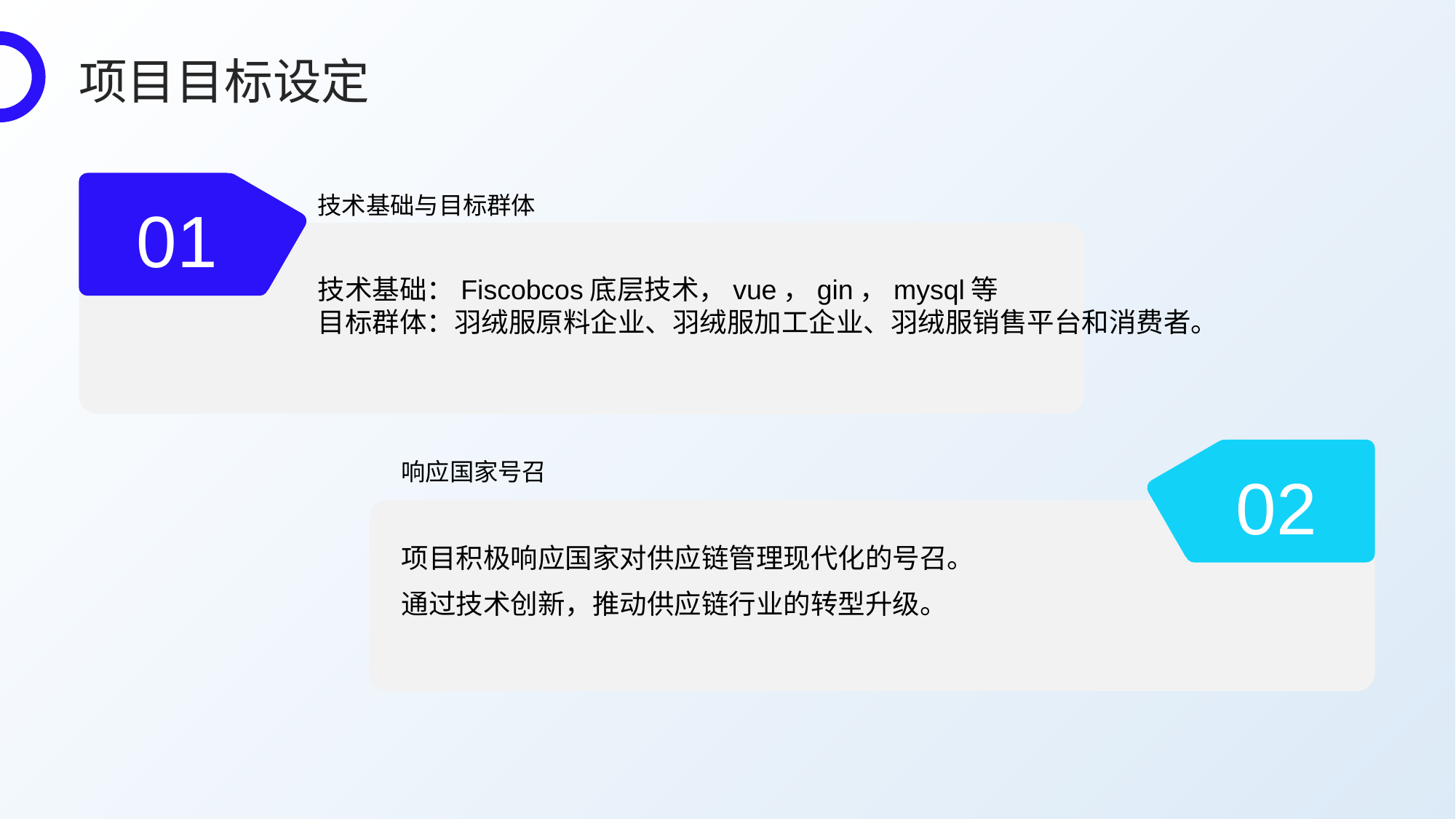

项目目标设定

技术基础与目标群体
01

技术基础：Fiscobcos底层技术，vue，gin，mysql等
目标群体：羽绒服原料企业、羽绒服加工企业、羽绒服销售平台和消费者。

响应国家号召
02

项目积极响应国家对供应链管理现代化的号召。
通过技术创新，推动供应链行业的转型升级。